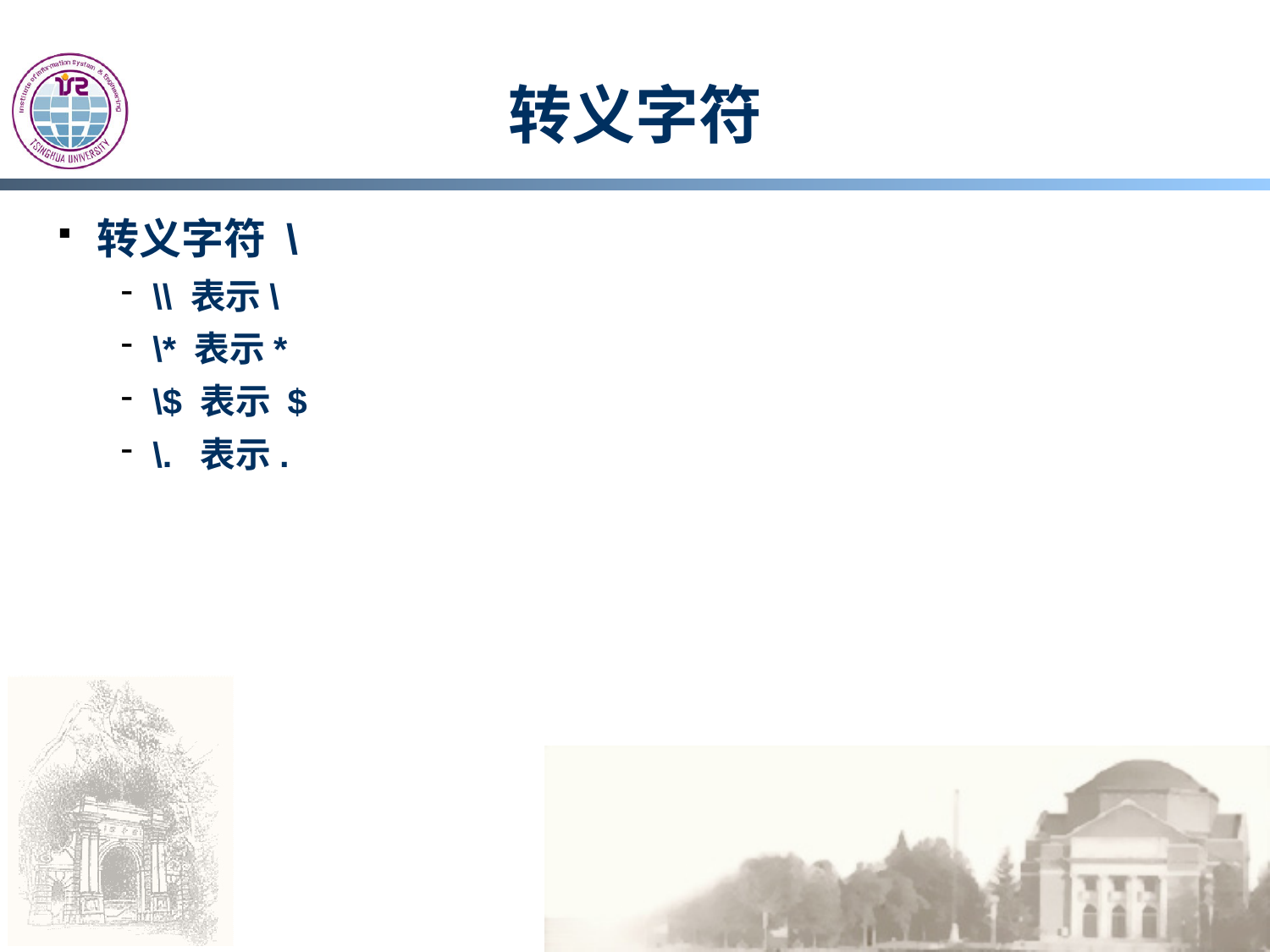

# 转义字符
转义字符 \
\\ 表示\
\* 表示*
\$ 表示 $
\.  表示.